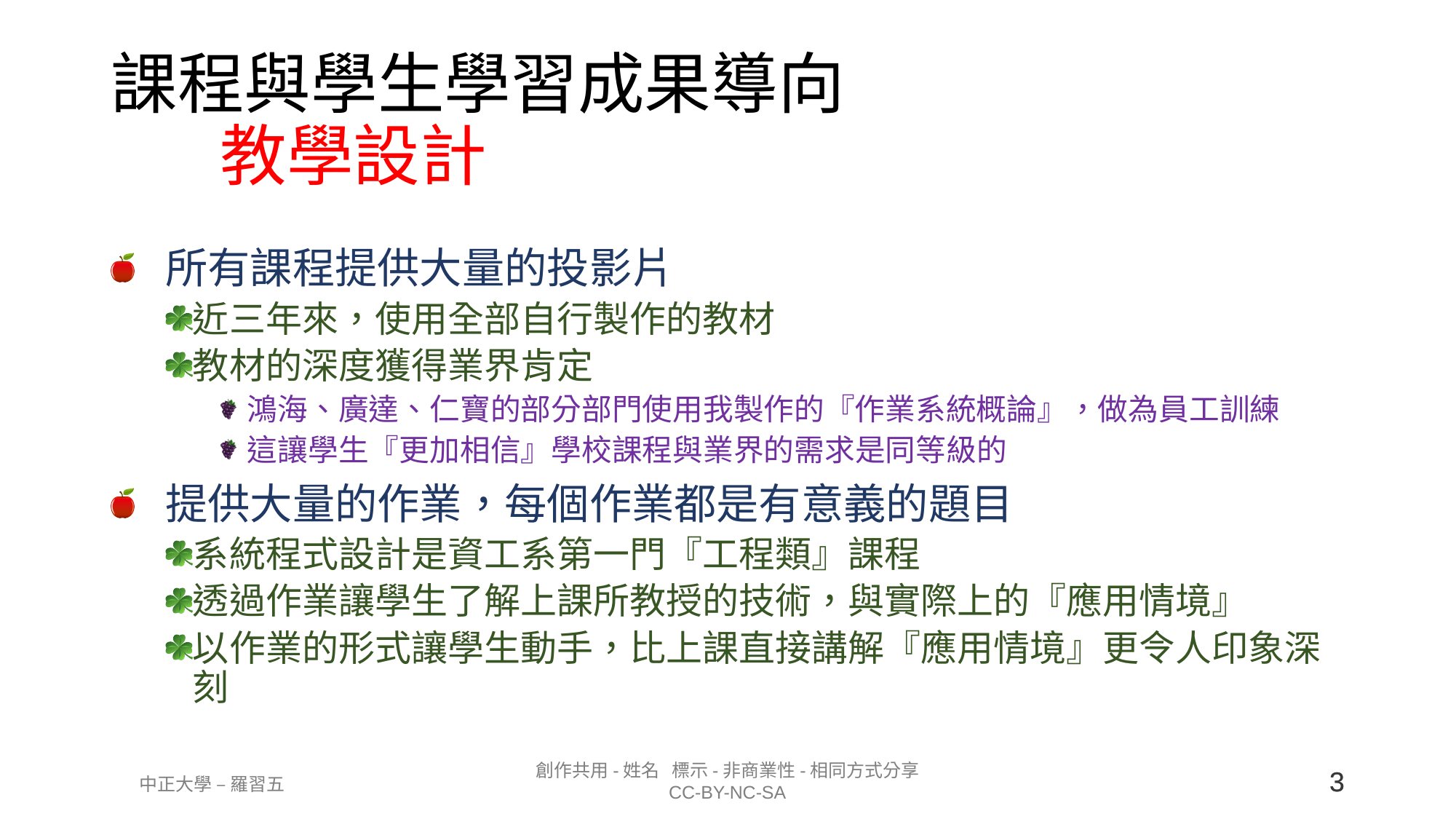

# 課程與學生學習成果導向 教學設計
所有課程提供大量的投影片
近三年來，使用全部自行製作的教材
教材的深度獲得業界肯定
鴻海、廣達、仁寶的部分部門使用我製作的『作業系統概論』，做為員工訓練
這讓學生『更加相信』學校課程與業界的需求是同等級的
提供大量的作業，每個作業都是有意義的題目
系統程式設計是資工系第一門『工程類』課程
透過作業讓學生了解上課所教授的技術，與實際上的『應用情境』
以作業的形式讓學生動手，比上課直接講解『應用情境』更令人印象深刻